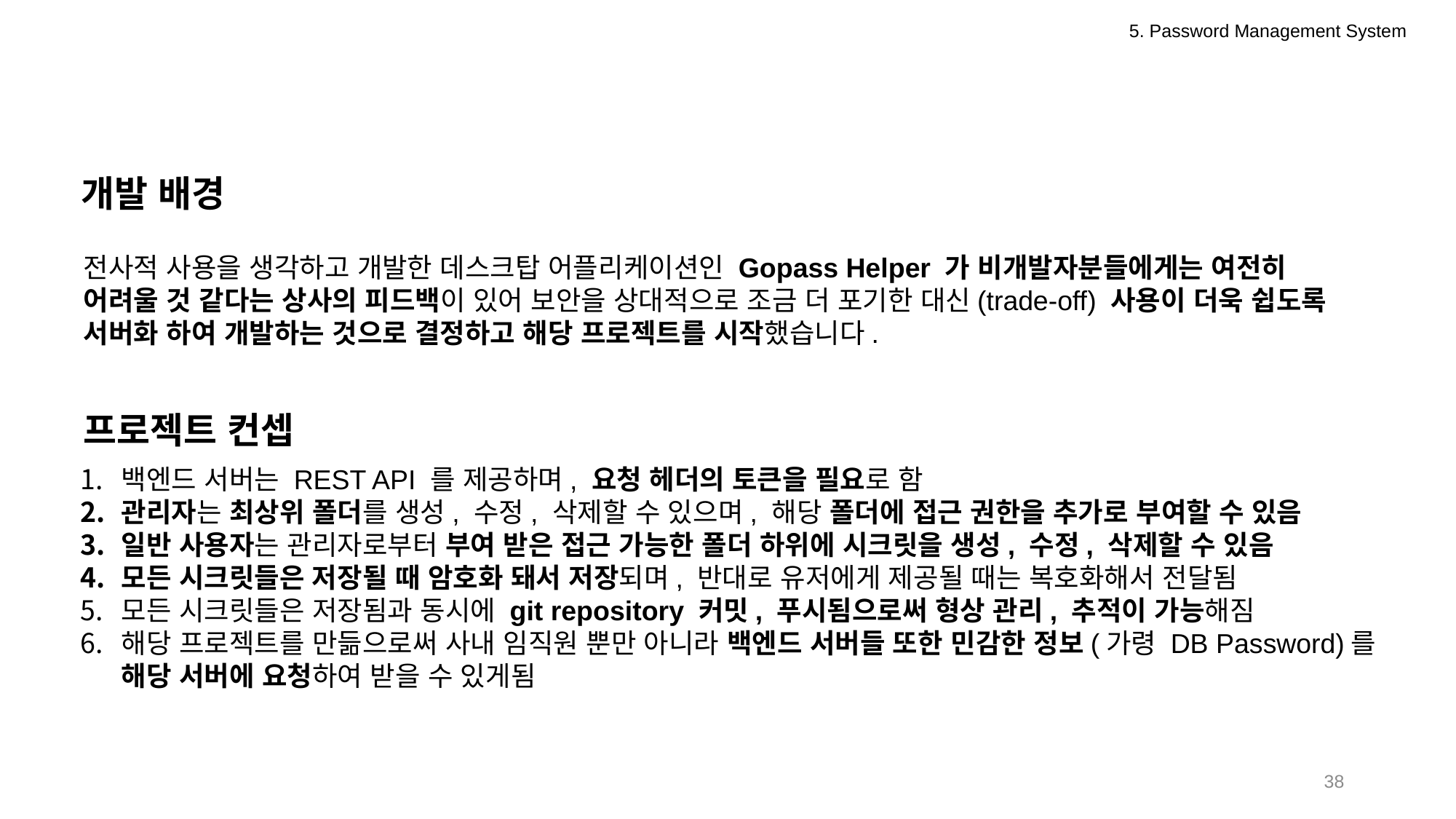

5. Password Management System
개발 배경
전사적 사용을 생각하고 개발한 데스크탑 어플리케이션인 Gopass Helper 가 비개발자분들에게는 여전히 어려울 것 같다는 상사의 피드백이 있어 보안을 상대적으로 조금 더 포기한 대신(trade-off) 사용이 더욱 쉽도록 서버화 하여 개발하는 것으로 결정하고 해당 프로젝트를 시작했습니다.
프로젝트 컨셉
백엔드 서버는 REST API 를 제공하며, 요청 헤더의 토큰을 필요로 함
관리자는 최상위 폴더를 생성, 수정, 삭제할 수 있으며, 해당 폴더에 접근 권한을 추가로 부여할 수 있음
일반 사용자는 관리자로부터 부여 받은 접근 가능한 폴더 하위에 시크릿을 생성, 수정, 삭제할 수 있음
모든 시크릿들은 저장될 때 암호화 돼서 저장되며, 반대로 유저에게 제공될 때는 복호화해서 전달됨
모든 시크릿들은 저장됨과 동시에 git repository 커밋, 푸시됨으로써 형상 관리, 추적이 가능해짐
해당 프로젝트를 만듦으로써 사내 임직원 뿐만 아니라 백엔드 서버들 또한 민감한 정보(가령 DB Password)를 해당 서버에 요청하여 받을 수 있게됨
38